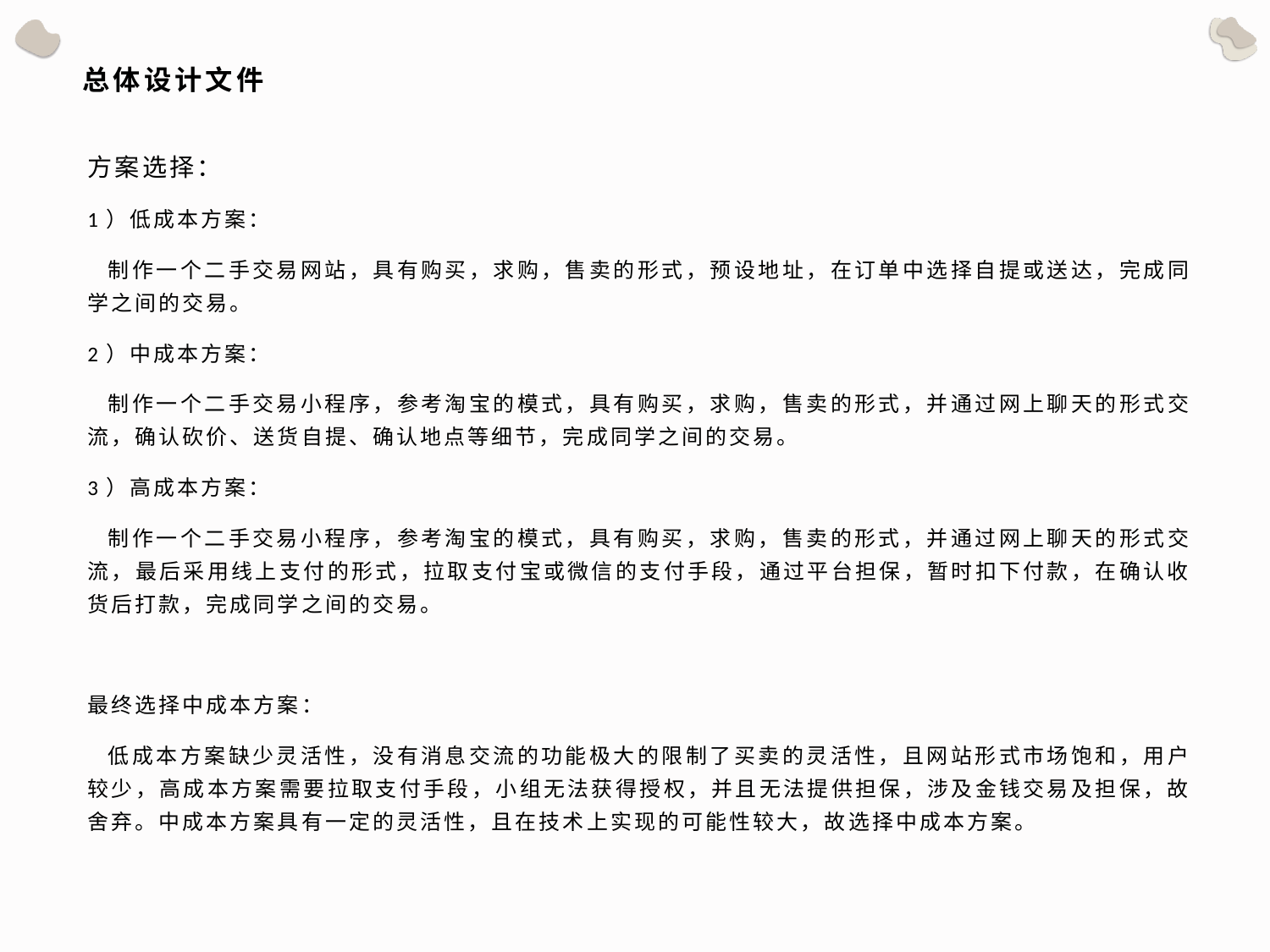

# 总体设计文件
方案选择：
1）低成本方案：
  制作一个二手交易网站，具有购买，求购，售卖的形式，预设地址，在订单中选择自提或送达，完成同学之间的交易。
2）中成本方案：
  制作一个二手交易小程序，参考淘宝的模式，具有购买，求购，售卖的形式，并通过网上聊天的形式交流，确认砍价、送货自提、确认地点等细节，完成同学之间的交易。
3）高成本方案：
  制作一个二手交易小程序，参考淘宝的模式，具有购买，求购，售卖的形式，并通过网上聊天的形式交流，最后采用线上支付的形式，拉取支付宝或微信的支付手段，通过平台担保，暂时扣下付款，在确认收货后打款，完成同学之间的交易。

最终选择中成本方案：
  低成本方案缺少灵活性，没有消息交流的功能极大的限制了买卖的灵活性，且网站形式市场饱和，用户较少，高成本方案需要拉取支付手段，小组无法获得授权，并且无法提供担保，涉及金钱交易及担保，故舍弃。中成本方案具有一定的灵活性，且在技术上实现的可能性较大，故选择中成本方案。